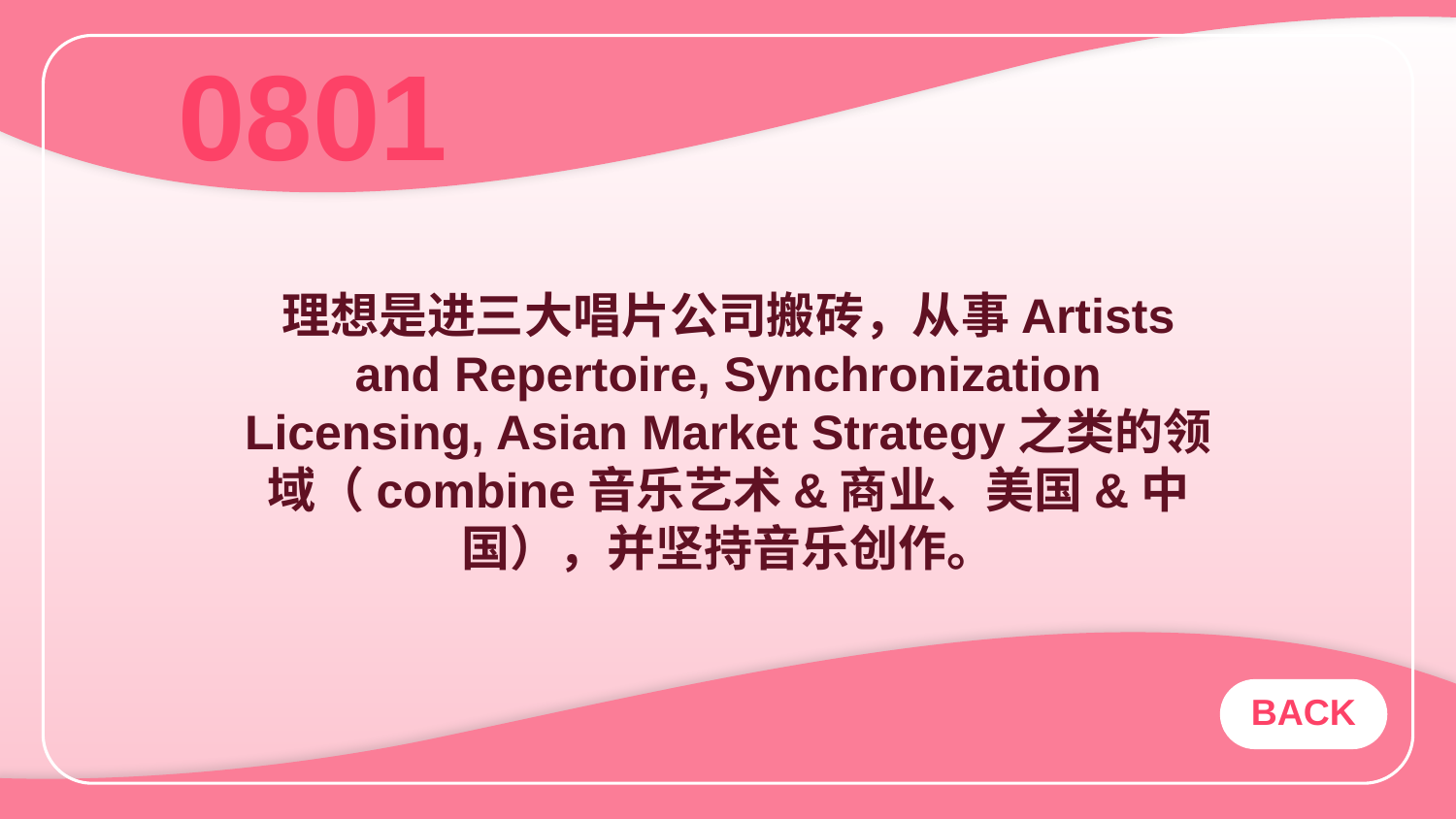

0801
# 理想是进三大唱片公司搬砖，从事Artists and Repertoire, Synchronization Licensing, Asian Market Strategy之类的领域（combine音乐艺术&商业、美国&中国），并坚持音乐创作。
BACK